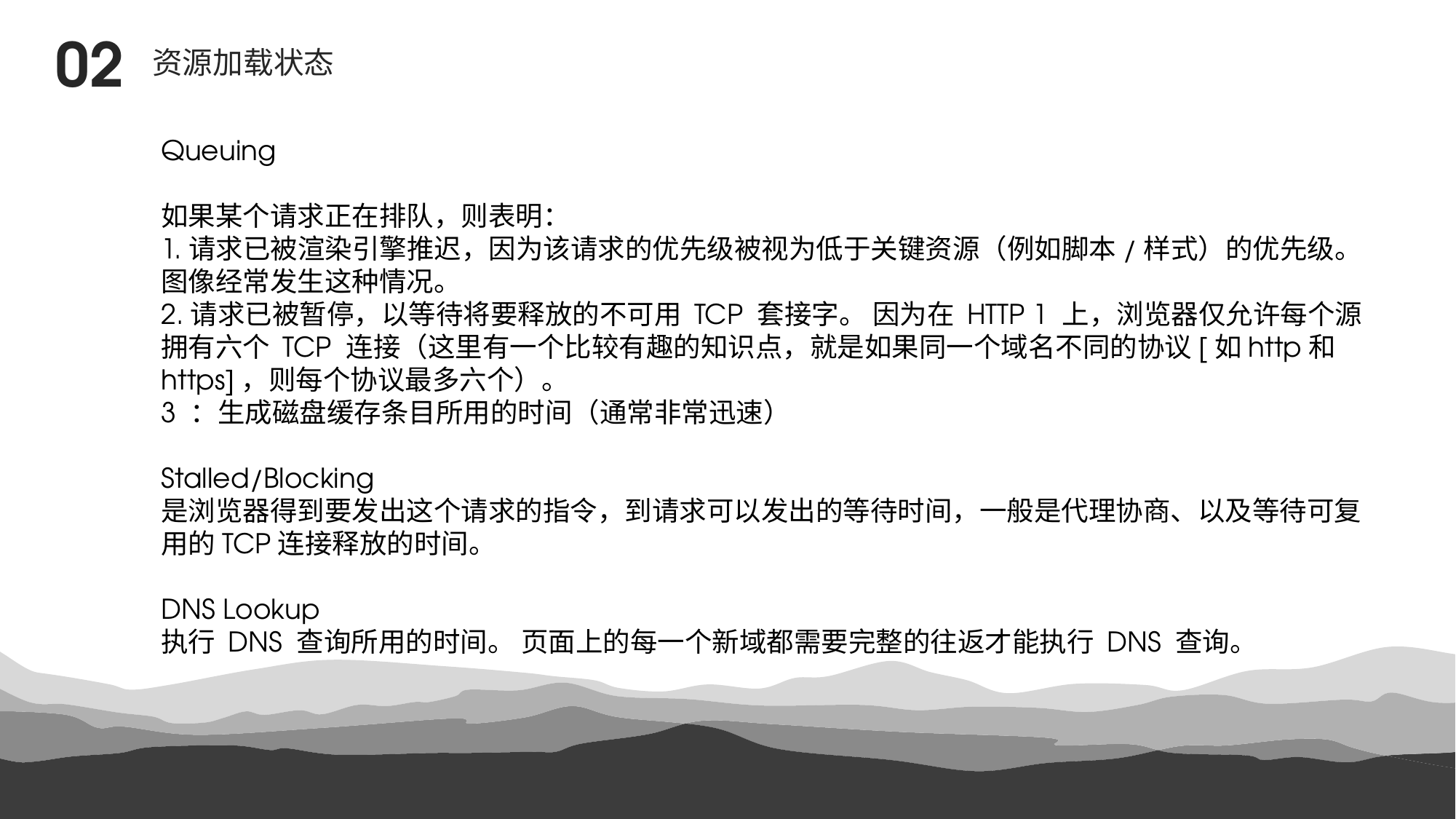

02
资源加载状态
Queuing

如果某个请求正在排队，则表明：
1.请求已被渲染引擎推迟，因为该请求的优先级被视为低于关键资源（例如脚本/样式）的优先级。 图像经常发生这种情况。
2.请求已被暂停，以等待将要释放的不可用 TCP 套接字。 因为在 HTTP 1 上，浏览器仅允许每个源拥有六个 TCP 连接（这里有一个比较有趣的知识点，就是如果同一个域名不同的协议[如http和https]，则每个协议最多六个）。
3 ：生成磁盘缓存条目所用的时间（通常非常迅速）

Stalled/Blocking
是浏览器得到要发出这个请求的指令，到请求可以发出的等待时间，一般是代理协商、以及等待可复用的TCP连接释放的时间。

DNS Lookup
执行 DNS 查询所用的时间。 页面上的每一个新域都需要完整的往返才能执行 DNS 查询。